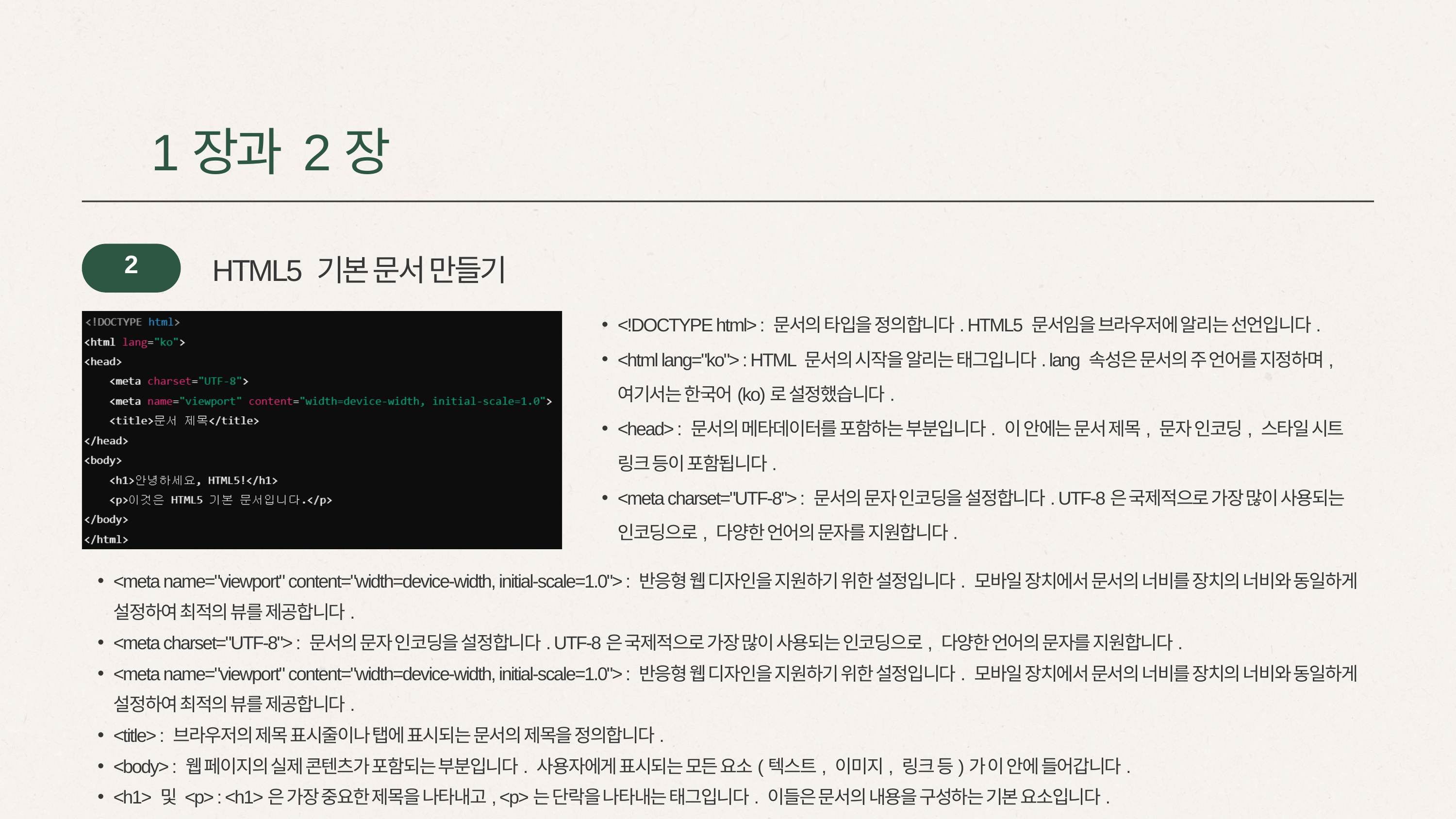

1장과 2장

2
HTML5 기본 문서 만들기
<!DOCTYPE html> : 문서의 타입을 정의합니다. HTML5 문서임을 브라우저에 알리는 선언입니다.
<html lang="ko"> : HTML 문서의 시작을 알리는 태그입니다. lang 속성은 문서의 주 언어를 지정하며, 여기서는 한국어(ko)로 설정했습니다.
<head> : 문서의 메타데이터를 포함하는 부분입니다. 이 안에는 문서 제목, 문자 인코딩, 스타일 시트 링크 등이 포함됩니다.
<meta charset="UTF-8"> : 문서의 문자 인코딩을 설정합니다. UTF-8은 국제적으로 가장 많이 사용되는 인코딩으로, 다양한 언어의 문자를 지원합니다.

<meta name="viewport" content="width=device-width, initial-scale=1.0"> : 반응형 웹 디자인을 지원하기 위한 설정입니다. 모바일 장치에서 문서의 너비를 장치의 너비와 동일하게 설정하여 최적의 뷰를 제공합니다.
<meta charset="UTF-8"> : 문서의 문자 인코딩을 설정합니다. UTF-8은 국제적으로 가장 많이 사용되는 인코딩으로, 다양한 언어의 문자를 지원합니다.
<meta name="viewport" content="width=device-width, initial-scale=1.0"> : 반응형 웹 디자인을 지원하기 위한 설정입니다. 모바일 장치에서 문서의 너비를 장치의 너비와 동일하게 설정하여 최적의 뷰를 제공합니다.
<title> : 브라우저의 제목 표시줄이나 탭에 표시되는 문서의 제목을 정의합니다.
<body> : 웹 페이지의 실제 콘텐츠가 포함되는 부분입니다. 사용자에게 표시되는 모든 요소(텍스트, 이미지, 링크 등)가 이 안에 들어갑니다.
<h1> 및 <p> : <h1>은 가장 중요한 제목을 나타내고, <p>는 단락을 나타내는 태그입니다. 이들은 문서의 내용을 구성하는 기본 요소입니다.